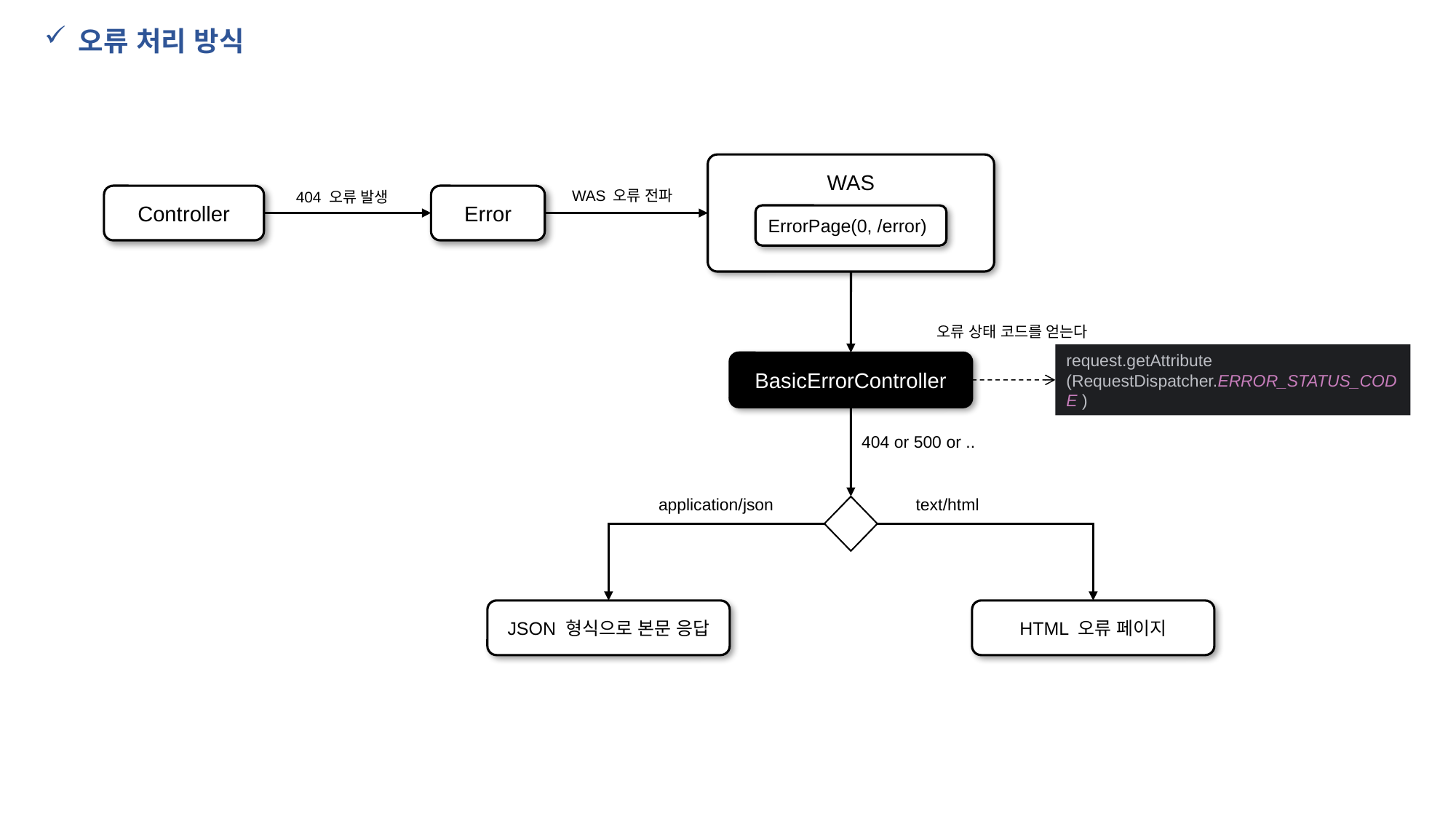

오류 처리 방식
WAS

WAS 오류 전파
404 오류 발생
Controller
Error
ErrorPage(0, /error)
오류 상태 코드를 얻는다
BasicErrorController
request.getAttribute
(RequestDispatcher.ERROR_STATUS_CODE )
404 or 500 or ..
text/html
application/json

JSON 형식으로 본문 응답
HTML 오류 페이지